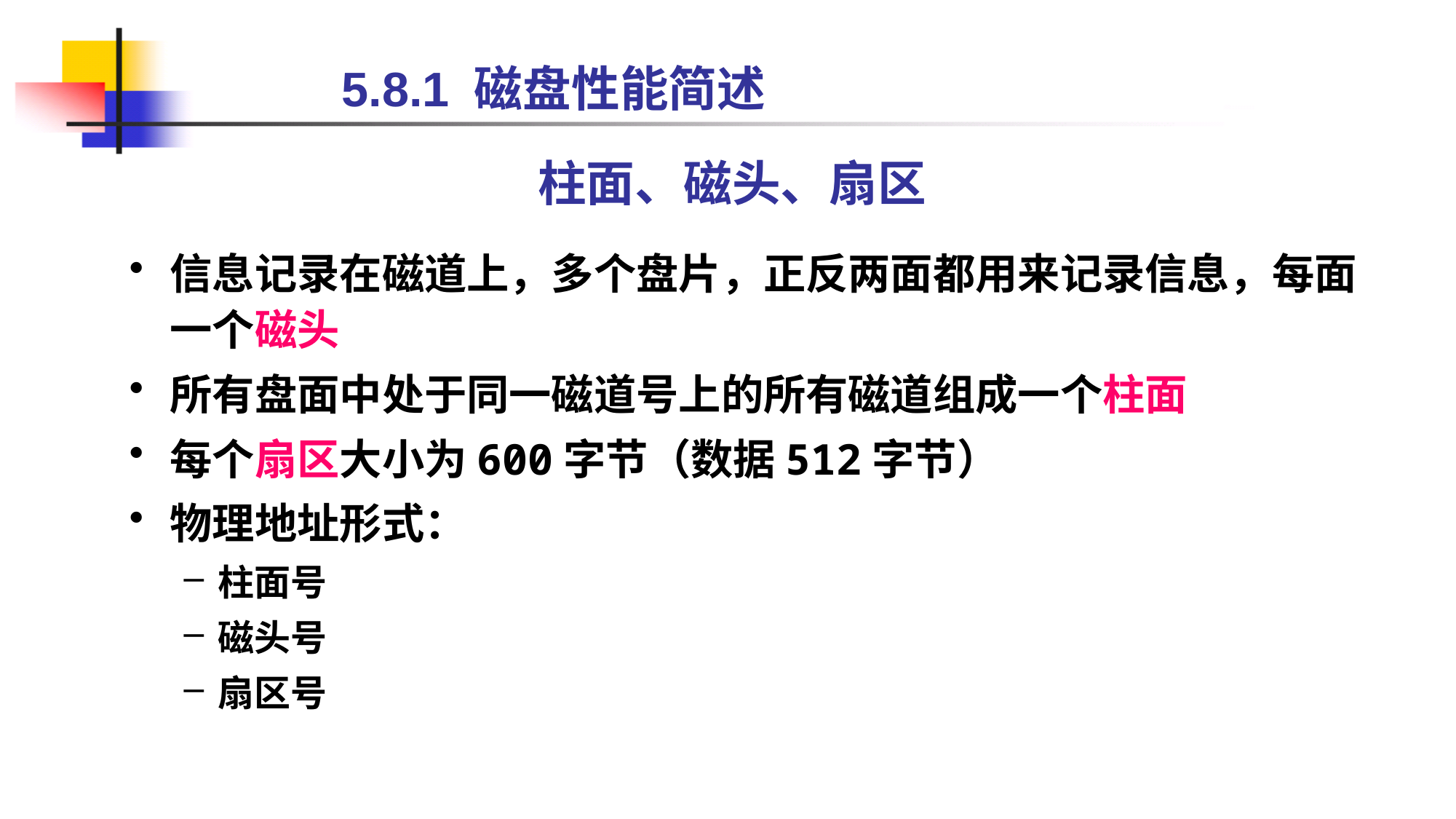

5.8.1 磁盘性能简述
# 柱面、磁头、扇区
信息记录在磁道上，多个盘片，正反两面都用来记录信息，每面一个磁头
所有盘面中处于同一磁道号上的所有磁道组成一个柱面
每个扇区大小为600字节（数据512字节）
物理地址形式：
柱面号
磁头号
扇区号
109